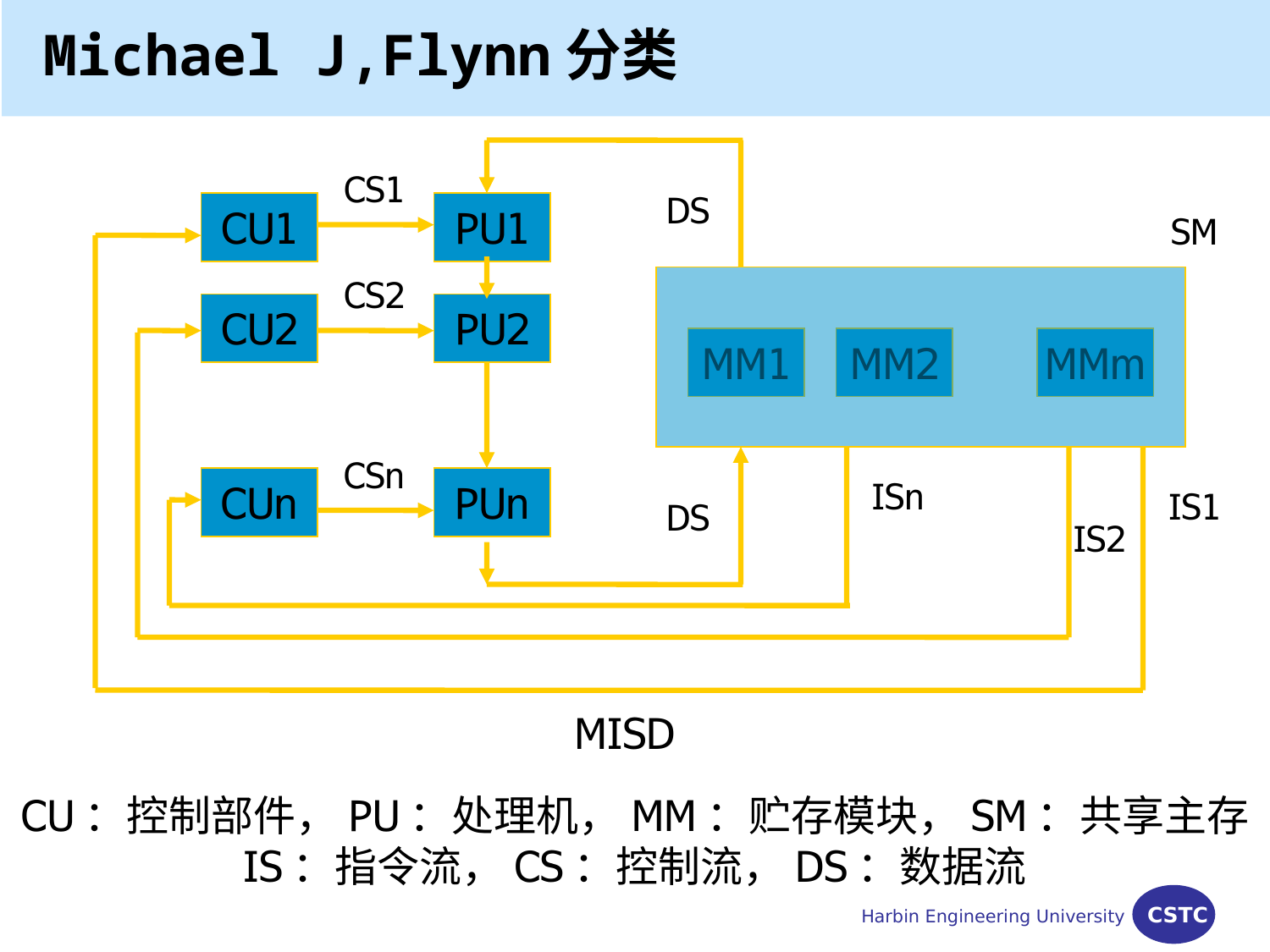

Michael J,Flynn分类

CS1
DS
CU1
PU1
SM

CS2

CU2
PU2
MM1
MM2
MMm

CSn

CUn
PUn
ISn
IS1
DS

IS2

MISD
CU：控制部件，PU：处理机，MM：贮存模块，SM：共享主存
IS：指令流，CS：控制流，DS：数据流
Harbin Engineering University